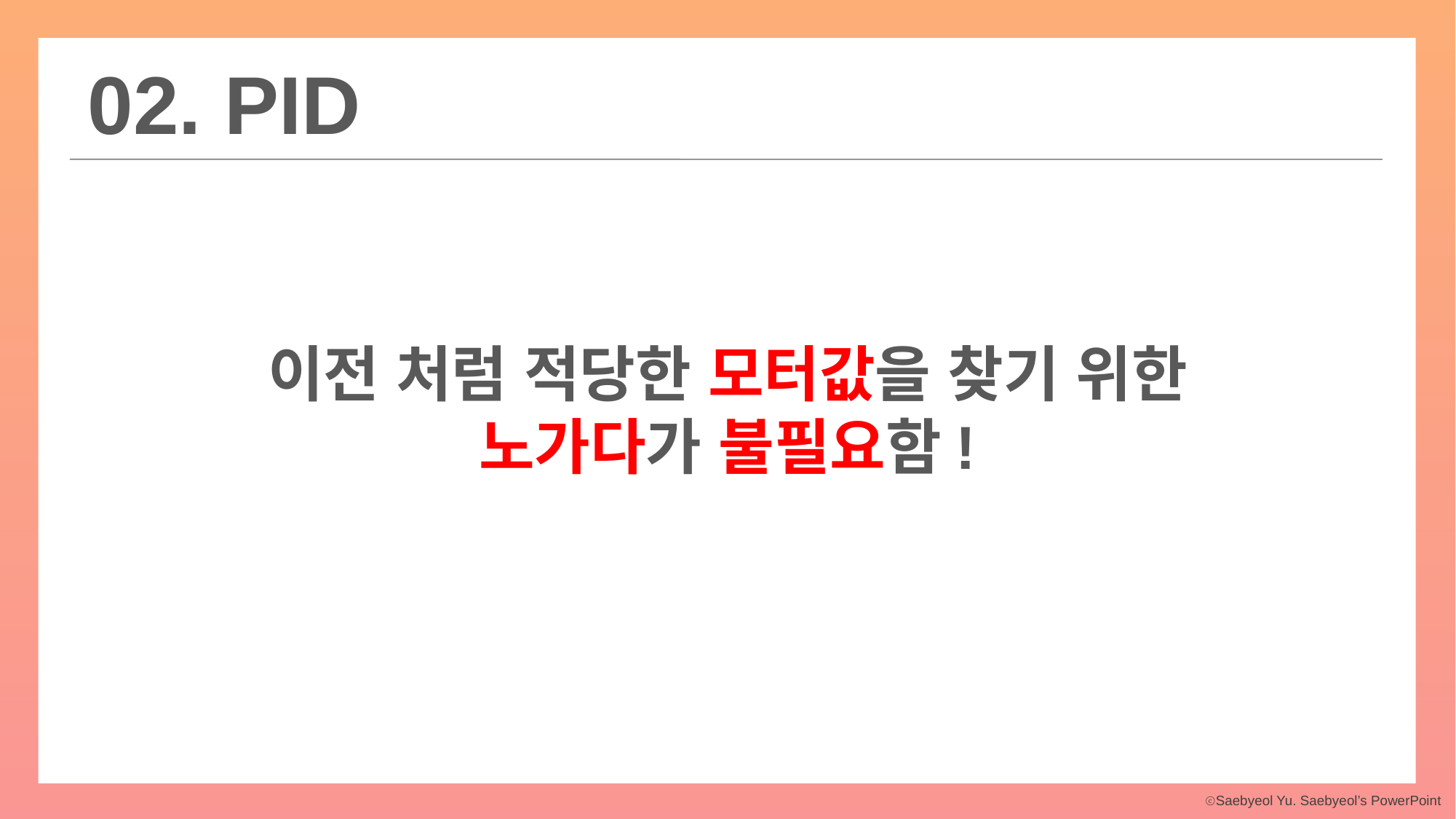

02. PID
이전 처럼 적당한 모터값을 찾기 위한
노가다가 불필요함!